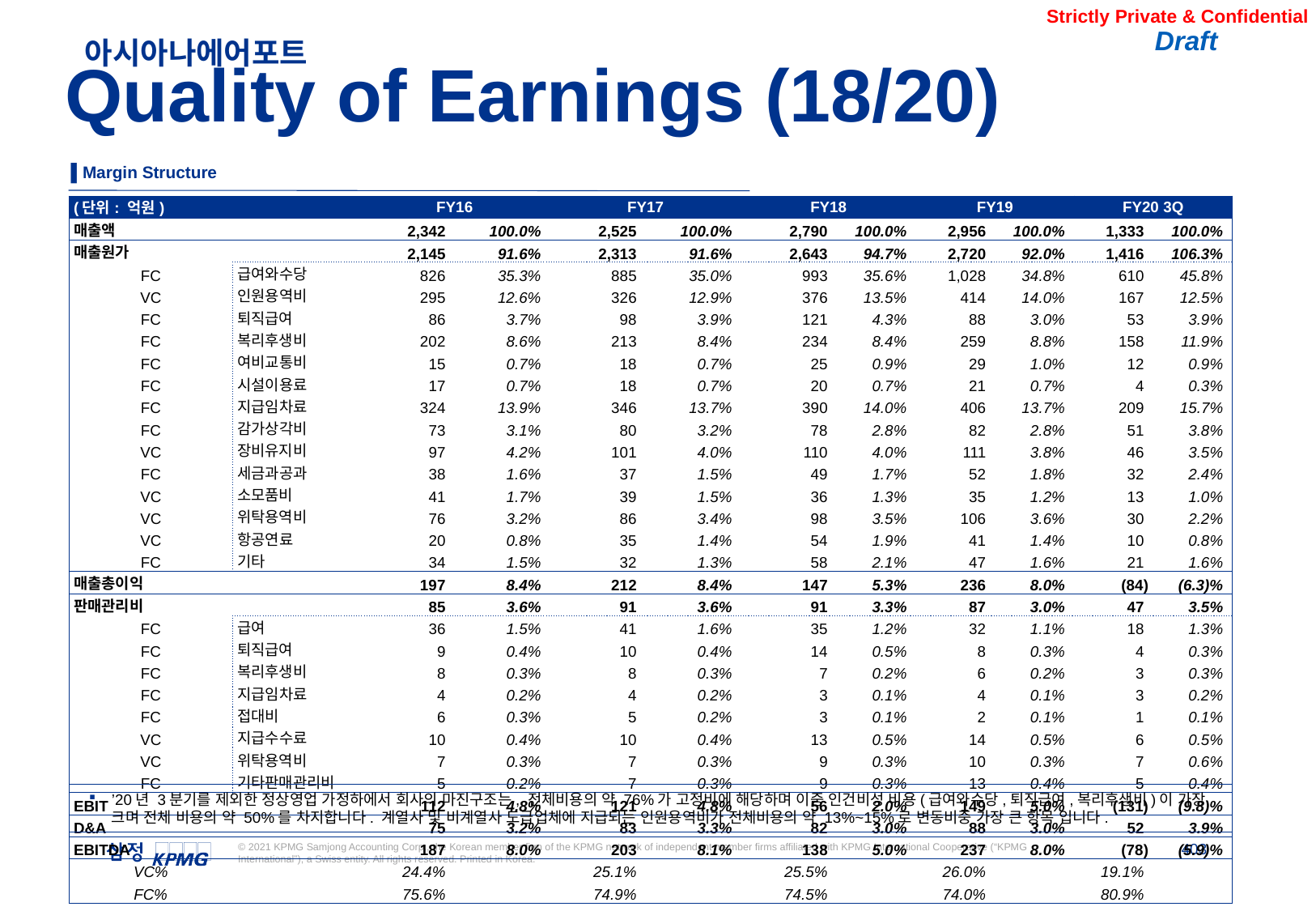

아시아나에어포트
Quality of Earnings (18/20)
▌Margin Structure

| (단위: 억원) |  | FY16 |  | FY17 |  | FY18 |  | FY19 |  | FY20 3Q |  |
| --- | --- | --- | --- | --- | --- | --- | --- | --- | --- | --- | --- |
| 매출액 |  | 2,342 | 100.0% | 2,525 | 100.0% | 2,790 | 100.0% | 2,956 | 100.0% | 1,333 | 100.0% |
| 매출원가 |  | 2,145 | 91.6% | 2,313 | 91.6% | 2,643 | 94.7% | 2,720 | 92.0% | 1,416 | 106.3% |
| FC | 급여와수당 | 826 | 35.3% | 885 | 35.0% | 993 | 35.6% | 1,028 | 34.8% | 610 | 45.8% |
| VC | 인원용역비 | 295 | 12.6% | 326 | 12.9% | 376 | 13.5% | 414 | 14.0% | 167 | 12.5% |
| FC | 퇴직급여 | 86 | 3.7% | 98 | 3.9% | 121 | 4.3% | 88 | 3.0% | 53 | 3.9% |
| FC | 복리후생비 | 202 | 8.6% | 213 | 8.4% | 234 | 8.4% | 259 | 8.8% | 158 | 11.9% |
| FC | 여비교통비 | 15 | 0.7% | 18 | 0.7% | 25 | 0.9% | 29 | 1.0% | 12 | 0.9% |
| FC | 시설이용료 | 17 | 0.7% | 18 | 0.7% | 20 | 0.7% | 21 | 0.7% | 4 | 0.3% |
| FC | 지급임차료 | 324 | 13.9% | 346 | 13.7% | 390 | 14.0% | 406 | 13.7% | 209 | 15.7% |
| FC | 감가상각비 | 73 | 3.1% | 80 | 3.2% | 78 | 2.8% | 82 | 2.8% | 51 | 3.8% |
| VC | 장비유지비 | 97 | 4.2% | 101 | 4.0% | 110 | 4.0% | 111 | 3.8% | 46 | 3.5% |
| FC | 세금과공과 | 38 | 1.6% | 37 | 1.5% | 49 | 1.7% | 52 | 1.8% | 32 | 2.4% |
| VC | 소모품비 | 41 | 1.7% | 39 | 1.5% | 36 | 1.3% | 35 | 1.2% | 13 | 1.0% |
| VC | 위탁용역비 | 76 | 3.2% | 86 | 3.4% | 98 | 3.5% | 106 | 3.6% | 30 | 2.2% |
| VC | 항공연료 | 20 | 0.8% | 35 | 1.4% | 54 | 1.9% | 41 | 1.4% | 10 | 0.8% |
| FC | 기타 | 34 | 1.5% | 32 | 1.3% | 58 | 2.1% | 47 | 1.6% | 21 | 1.6% |
| 매출총이익 |  | 197 | 8.4% | 212 | 8.4% | 147 | 5.3% | 236 | 8.0% | (84) | (6.3)% |
| 판매관리비 |  | 85 | 3.6% | 91 | 3.6% | 91 | 3.3% | 87 | 3.0% | 47 | 3.5% |
| FC | 급여 | 36 | 1.5% | 41 | 1.6% | 35 | 1.2% | 32 | 1.1% | 18 | 1.3% |
| FC | 퇴직급여 | 9 | 0.4% | 10 | 0.4% | 14 | 0.5% | 8 | 0.3% | 4 | 0.3% |
| FC | 복리후생비 | 8 | 0.3% | 8 | 0.3% | 7 | 0.2% | 6 | 0.2% | 3 | 0.3% |
| FC | 지급임차료 | 4 | 0.2% | 4 | 0.2% | 3 | 0.1% | 4 | 0.1% | 3 | 0.2% |
| FC | 접대비 | 6 | 0.3% | 5 | 0.2% | 3 | 0.1% | 2 | 0.1% | 1 | 0.1% |
| VC | 지급수수료 | 10 | 0.4% | 10 | 0.4% | 13 | 0.5% | 14 | 0.5% | 6 | 0.5% |
| VC | 위탁용역비 | 7 | 0.3% | 7 | 0.3% | 9 | 0.3% | 10 | 0.3% | 7 | 0.6% |
| FC | 기타판매관리비 | 5 | 0.2% | 7 | 0.3% | 9 | 0.3% | 13 | 0.4% | 5 | 0.4% |
| EBIT |  | 112 | 4.8% | 121 | 4.8% | 56 | 2.0% | 149 | 5.0% | (131) | (9.8)% |
| D&A |  | 75 | 3.2% | 83 | 3.3% | 82 | 3.0% | 88 | 3.0% | 52 | 3.9% |
| EBITDA |  | 187 | 8.0% | 203 | 8.1% | 138 | 5.0% | 237 | 8.0% | (78) | (5.9)% |
| VC% |  | 24.4% |  | 25.1% |  | 25.5% |  | 26.0% |  | 19.1% |  |
| FC% |  | 75.6% |  | 74.9% |  | 74.5% |  | 74.0% |  | 80.9% |  |
’20년 3분기를 제외한 정상영업 가정하에서 회사의 마진구조는, 전체비용의 약 76%가 고정비에 해당하며 이중 인건비성 비용(급여와수당,퇴직급여,복리후생비)이 가장 크며 전체 비용의 약 50%를 차지합니다. 계열사 및 비계열사 도급업체에 지급되는 인원용역비가 전체비용의 약 13%~15%로 변동비중 가장 큰 항목 입니다.